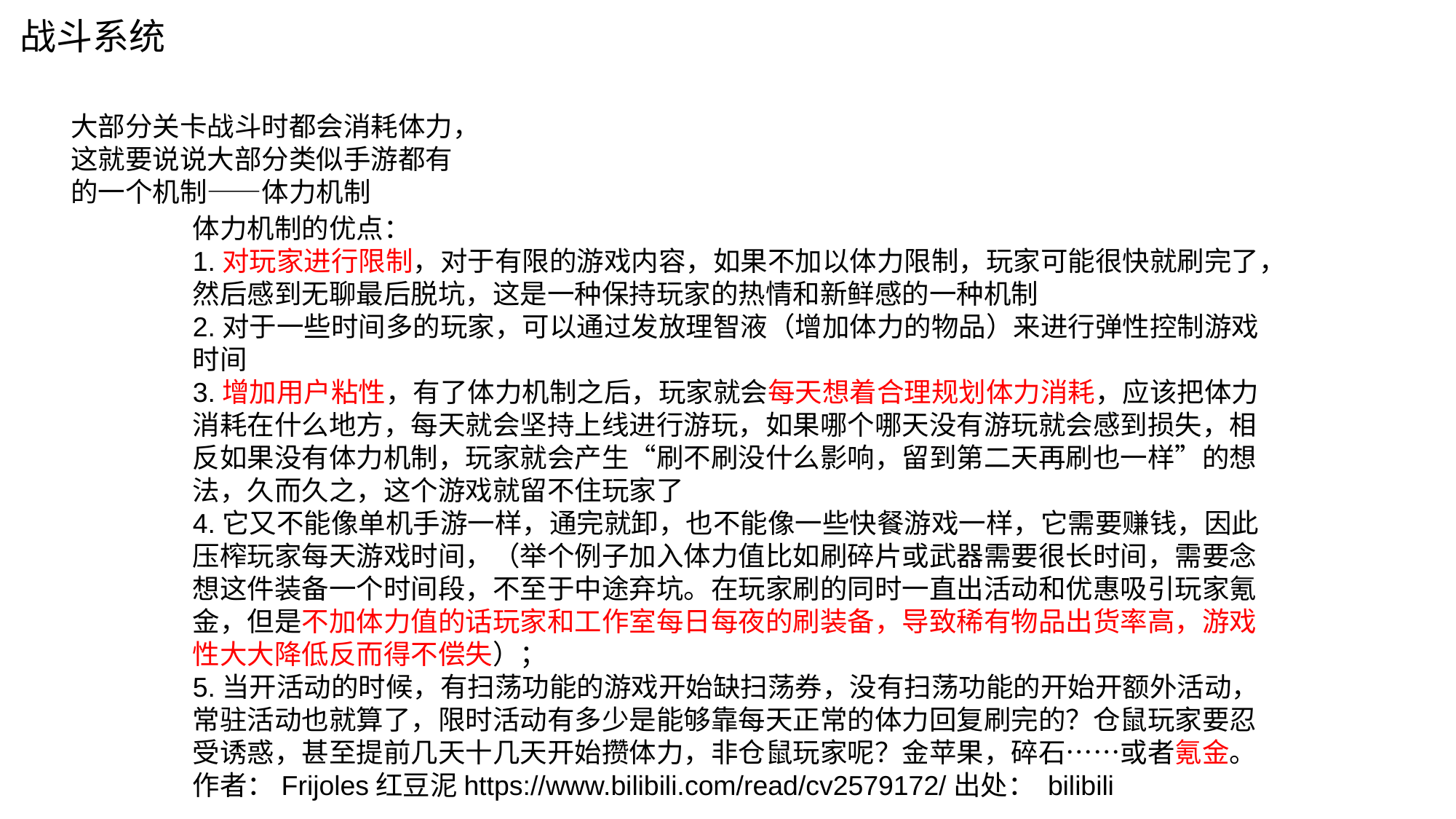

战斗系统
大部分关卡战斗时都会消耗体力，这就要说说大部分类似手游都有的一个机制——体力机制
体力机制的优点：
1.对玩家进行限制，对于有限的游戏内容，如果不加以体力限制，玩家可能很快就刷完了，然后感到无聊最后脱坑，这是一种保持玩家的热情和新鲜感的一种机制
2.对于一些时间多的玩家，可以通过发放理智液（增加体力的物品）来进行弹性控制游戏时间
3.增加用户粘性，有了体力机制之后，玩家就会每天想着合理规划体力消耗，应该把体力消耗在什么地方，每天就会坚持上线进行游玩，如果哪个哪天没有游玩就会感到损失，相反如果没有体力机制，玩家就会产生“刷不刷没什么影响，留到第二天再刷也一样”的想法，久而久之，这个游戏就留不住玩家了
4.它又不能像单机手游一样，通完就卸，也不能像一些快餐游戏一样，它需要赚钱，因此压榨玩家每天游戏时间，（举个例子加入体力值比如刷碎片或武器需要很长时间，需要念想这件装备一个时间段，不至于中途弃坑。在玩家刷的同时一直出活动和优惠吸引玩家氪金，但是不加体力值的话玩家和工作室每日每夜的刷装备，导致稀有物品出货率高，游戏性大大降低反而得不偿失）；
5.当开活动的时候，有扫荡功能的游戏开始缺扫荡券，没有扫荡功能的开始开额外活动，常驻活动也就算了，限时活动有多少是能够靠每天正常的体力回复刷完的？仓鼠玩家要忍受诱惑，甚至提前几天十几天开始攒体力，非仓鼠玩家呢？金苹果，碎石……或者氪金。作者：Frijoles红豆泥https://www.bilibili.com/read/cv2579172/出处： bilibili